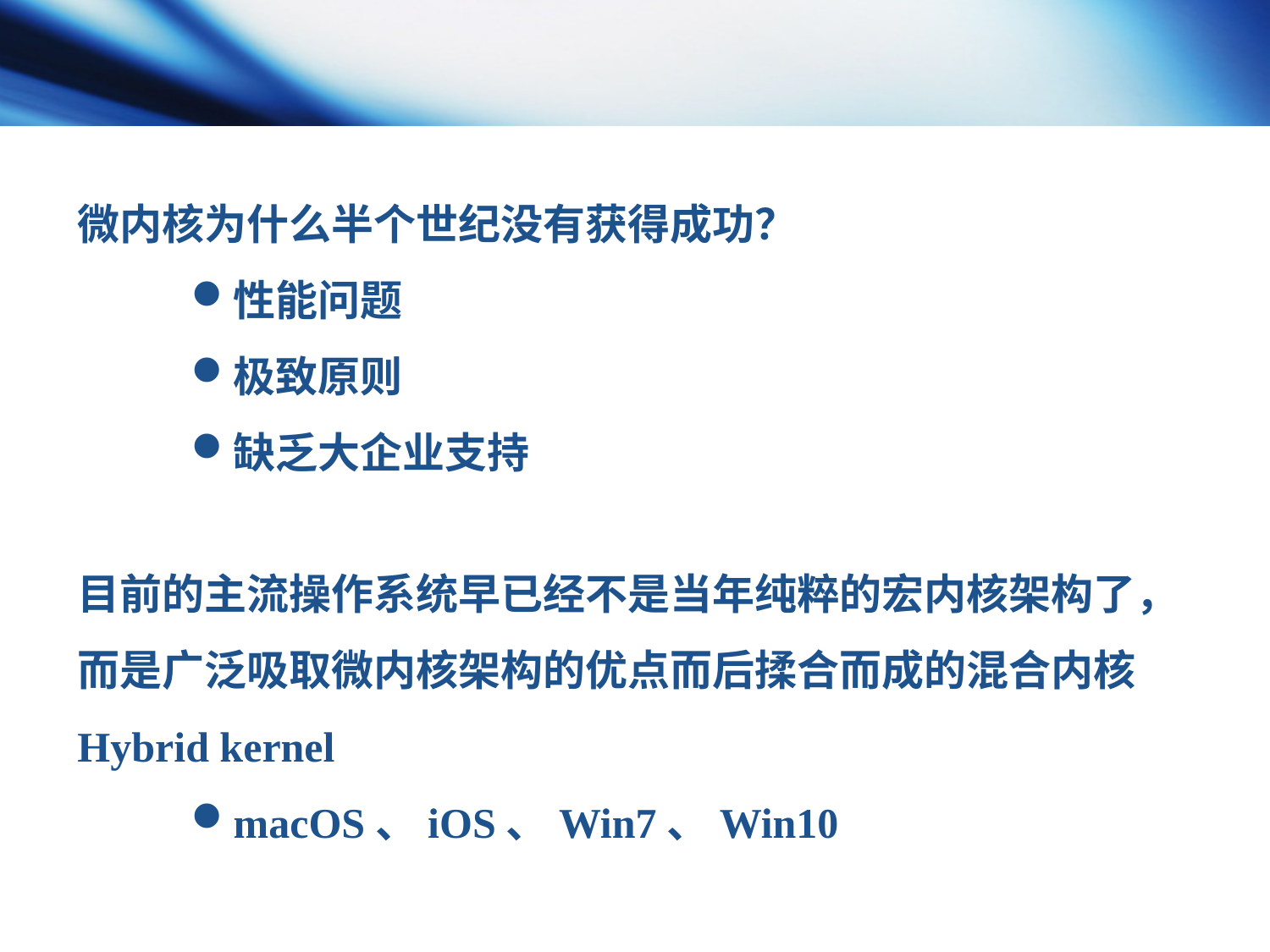

微内核为什么半个世纪没有获得成功？
性能问题
极致原则
缺乏大企业支持
目前的主流操作系统早已经不是当年纯粹的宏内核架构了，而是广泛吸取微内核架构的优点而后揉合而成的混合内核Hybrid kernel
macOS、iOS、Win7、Win10